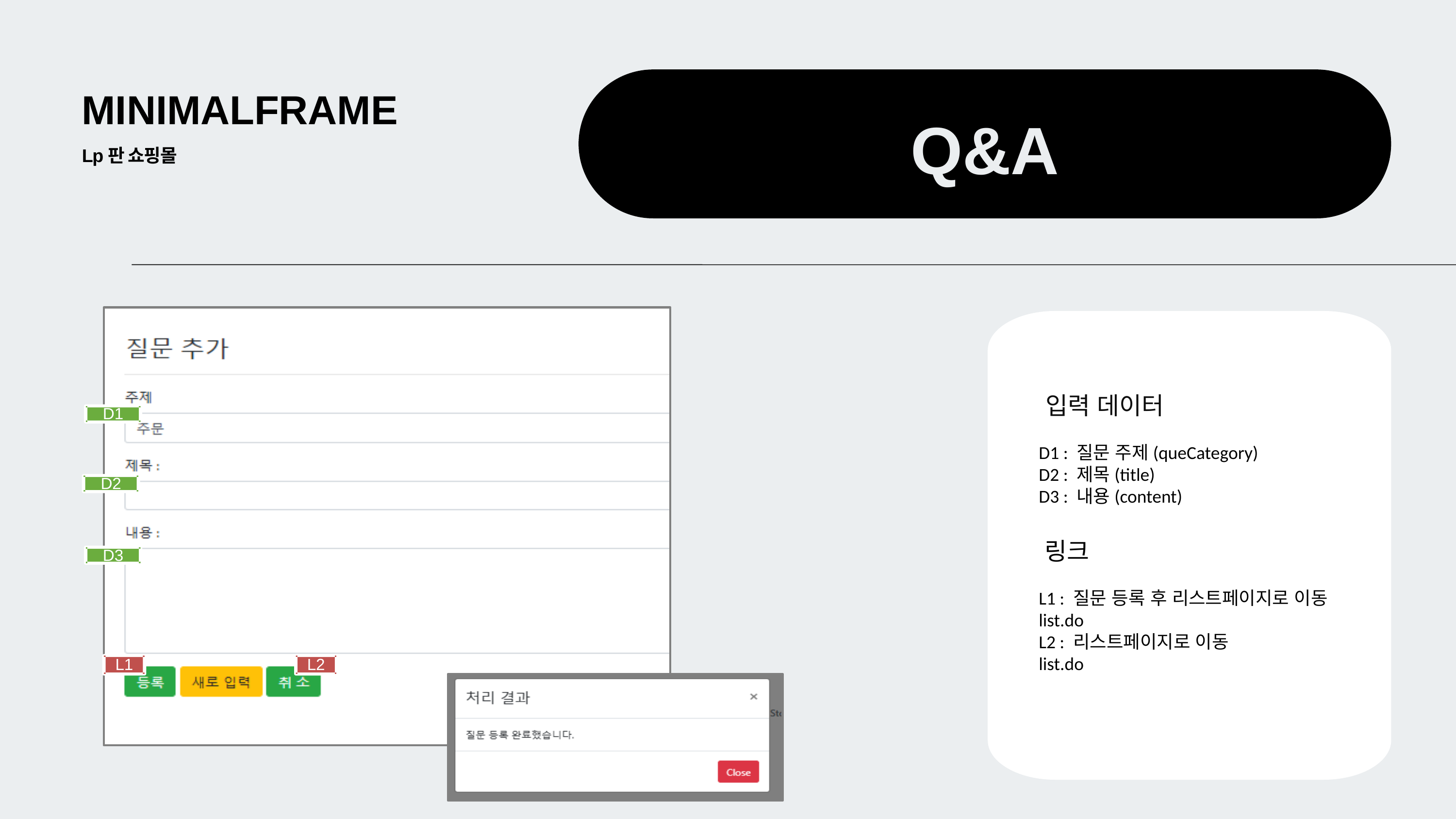

MINIMALFRAME
Q&A
Lp판 쇼핑몰

D1

D2

D3

L1

L2

입력 데이터

D1 : 질문 주제(queCategory)
D2 : 제목(title)
D3 : 내용(content)

링크

L1 : 질문 등록 후 리스트페이지로 이동
list.do
L2 : 리스트페이지로 이동
list.do